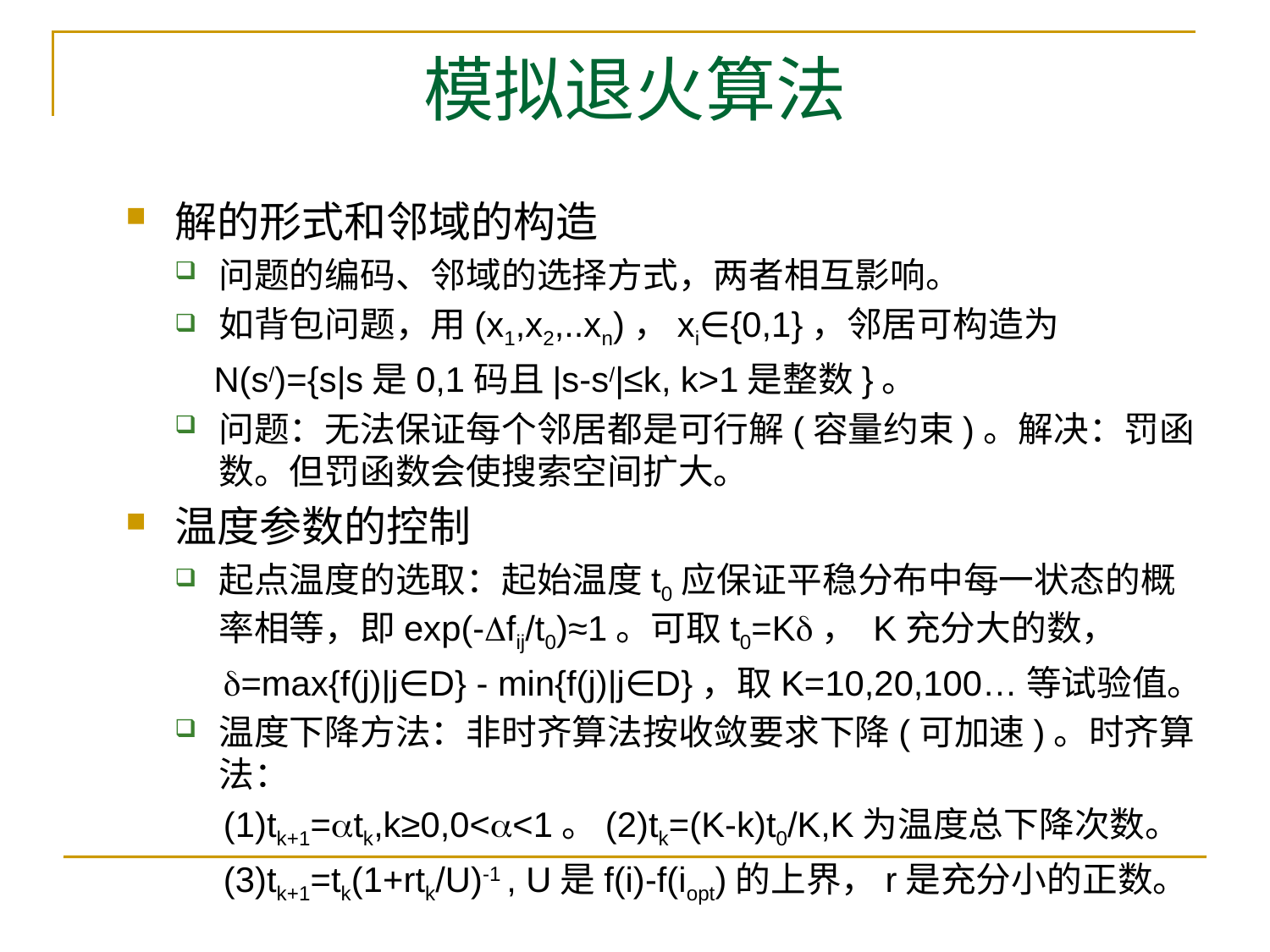

# 模拟退火算法
解的形式和邻域的构造
问题的编码、邻域的选择方式，两者相互影响。
如背包问题，用(x1,x2,..xn)，xi∈{0,1}，邻居可构造为
    N(s/)={s|s是0,1码且|s-s/|≤k, k>1是整数}。
问题：无法保证每个邻居都是可行解(容量约束)。解决：罚函数。但罚函数会使搜索空间扩大。
温度参数的控制
起点温度的选取：起始温度t0应保证平稳分布中每一状态的概率相等，即exp(-Δfij/t0)≈1。可取t0=Kδ， K充分大的数，
     δ=max{f(j)|j∈D} - min{f(j)|j∈D}，取K=10,20,100…等试验值。
温度下降方法：非时齐算法按收敛要求下降(可加速)。时齐算法：
     (1)tk+1=αtk,k≥0,0<α<1。(2)tk=(K-k)t0/K,K为温度总下降次数。
     (3)tk+1=tk(1+rtk/U)-1 , U是f(i)-f(iopt)的上界，r是充分小的正数。